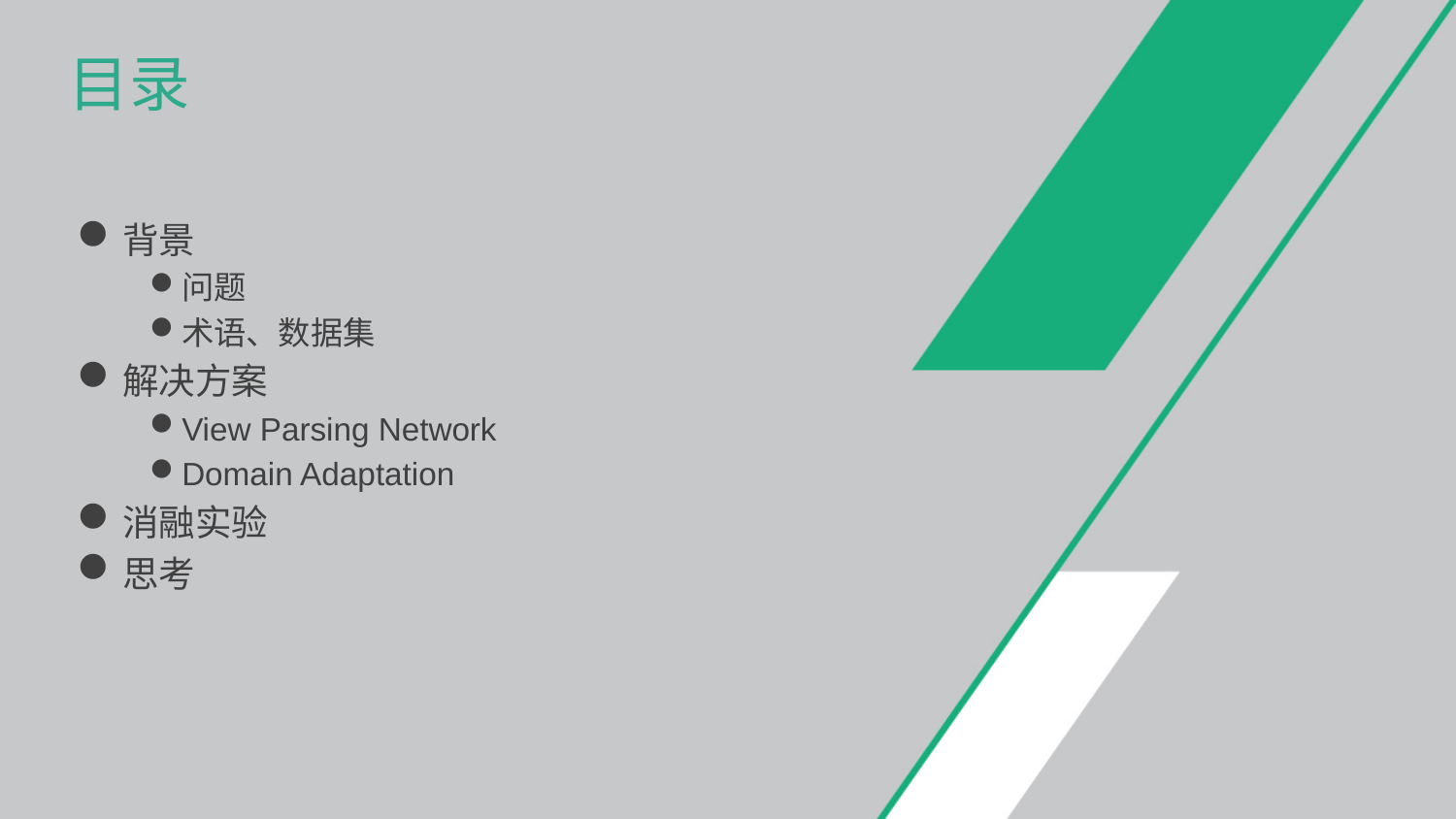

BBAAD9C20180234D78A0072836F0BB0092B9B20410C9FB20AAD98E35B1E42BB57B4BBD38D1613B0A22E92508C84681EBB7F921FA11D04B011BBFC27C752E2BDA24FCDBAD3121E64784F92F276F224A924A60E2B677D9DF2098D6C1977816DC48DD862097FE3
# 目录
背景
问题
术语、数据集
解决方案
View Parsing Network
Domain Adaptation
消融实验
思考